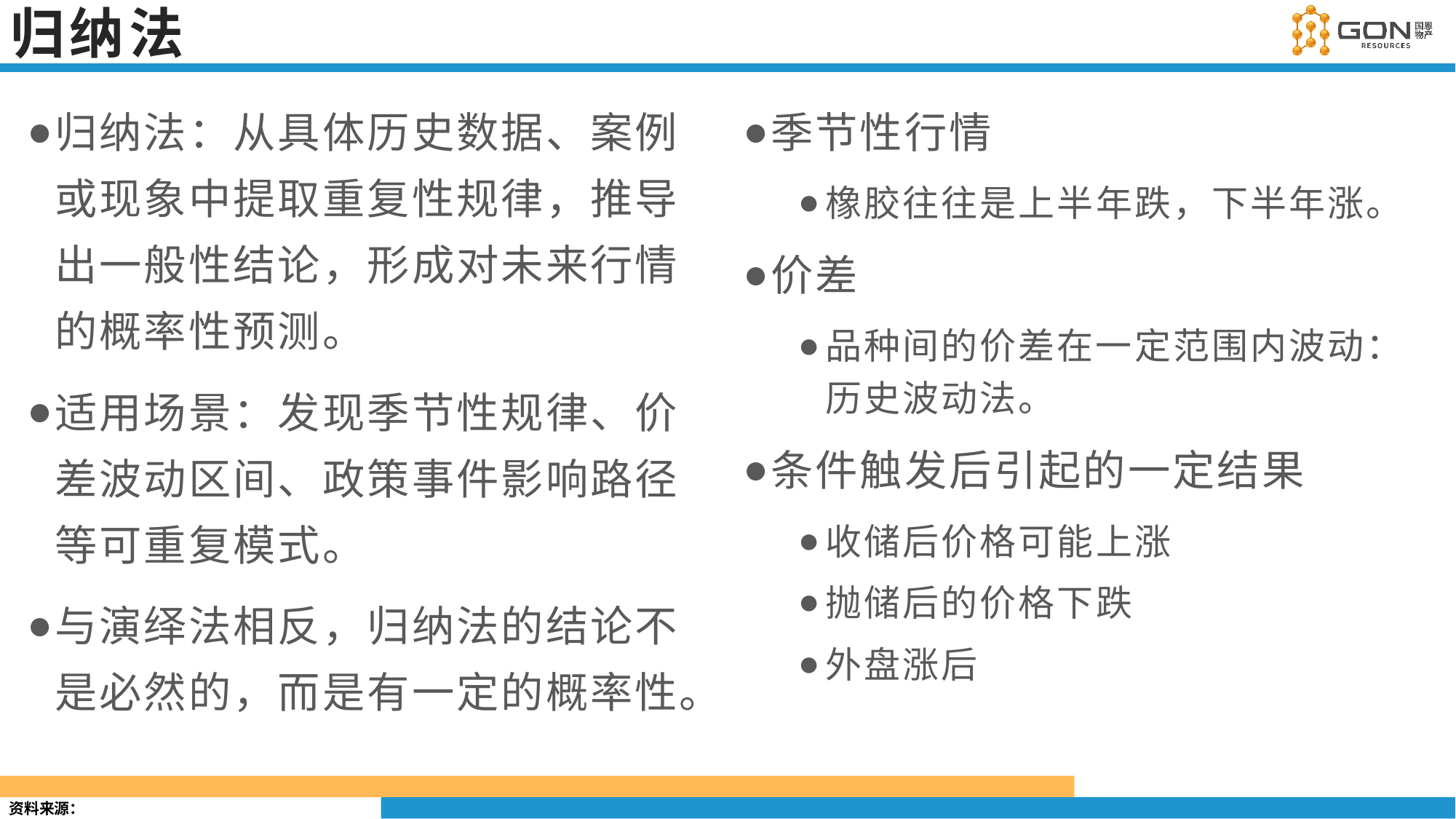

# 归纳法
归纳法：从具体历史数据、案例或现象中提取重复性规律，推导出一般性结论，形成对未来行情的概率性预测。
适用场景：发现季节性规律、价差波动区间、政策事件影响路径等可重复模式。
与演绎法相反，归纳法的结论不是必然的，而是有一定的概率性。
季节性行情
橡胶往往是上半年跌，下半年涨。
价差
品种间的价差在一定范围内波动：历史波动法。
条件触发后引起的一定结果
收储后价格可能上涨
抛储后的价格下跌
外盘涨后